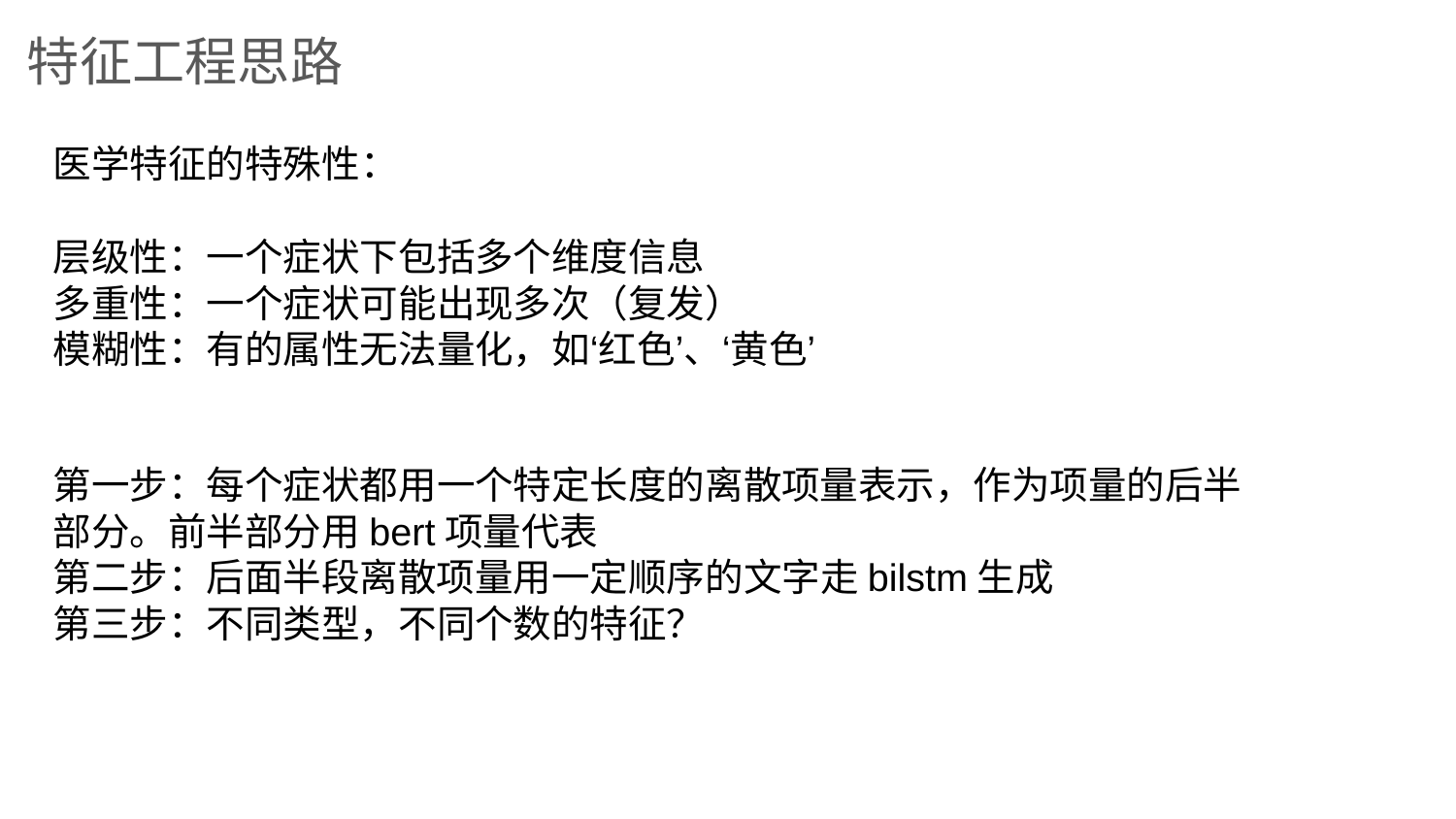

特征工程思路
医学特征的特殊性：
层级性：一个症状下包括多个维度信息
多重性：一个症状可能出现多次（复发）
模糊性：有的属性无法量化，如‘红色’、‘黄色’

第一步：每个症状都用一个特定长度的离散项量表示，作为项量的后半部分。前半部分用bert项量代表
第二步：后面半段离散项量用一定顺序的文字走bilstm生成
第三步：不同类型，不同个数的特征？